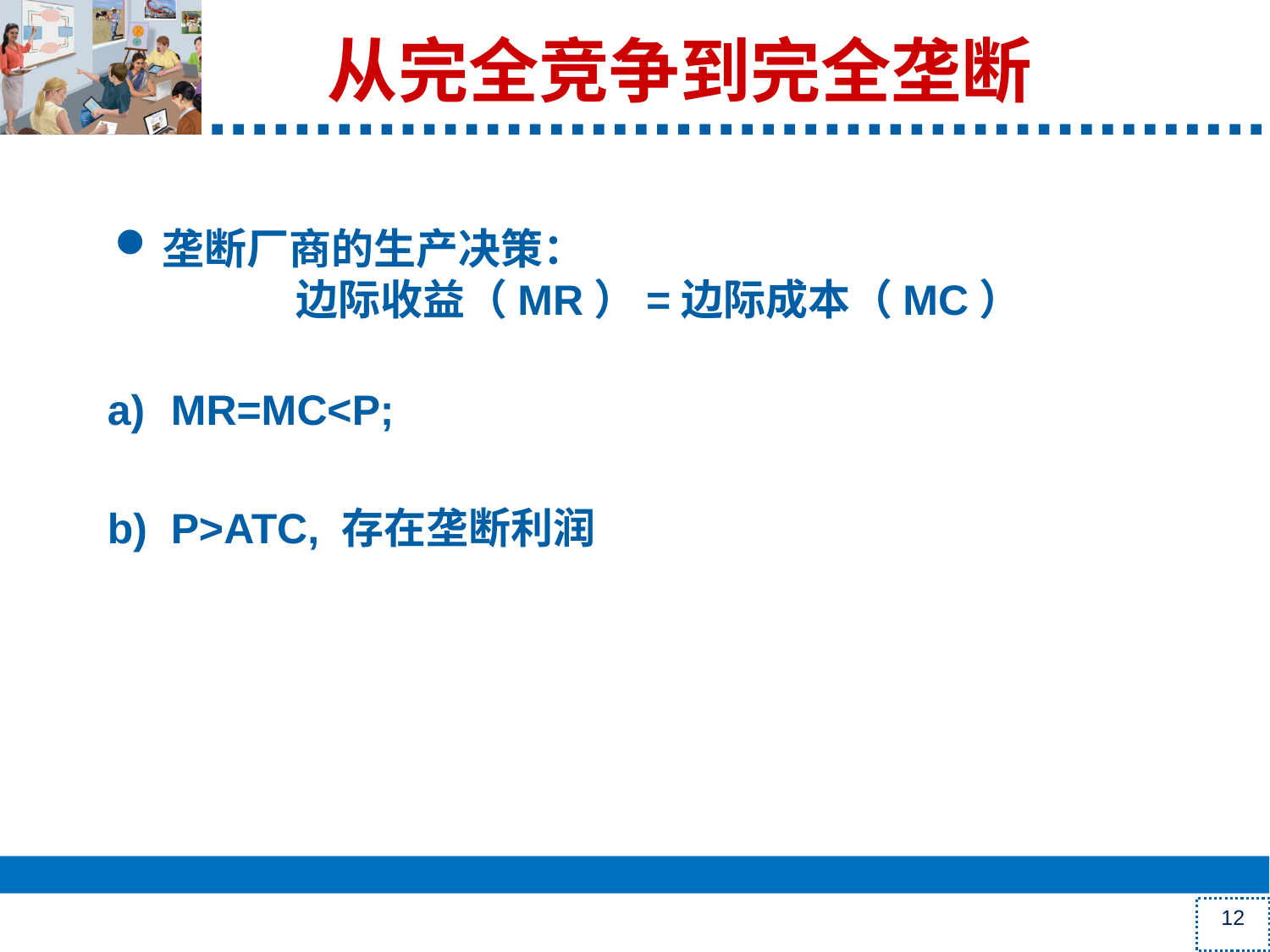

#
从完全竞争到完全垄断

垄断厂商的生产决策：
                  边际收益（MR）=边际成本（MC）
MR=MC<P;

P>ATC, 存在垄断利润

12